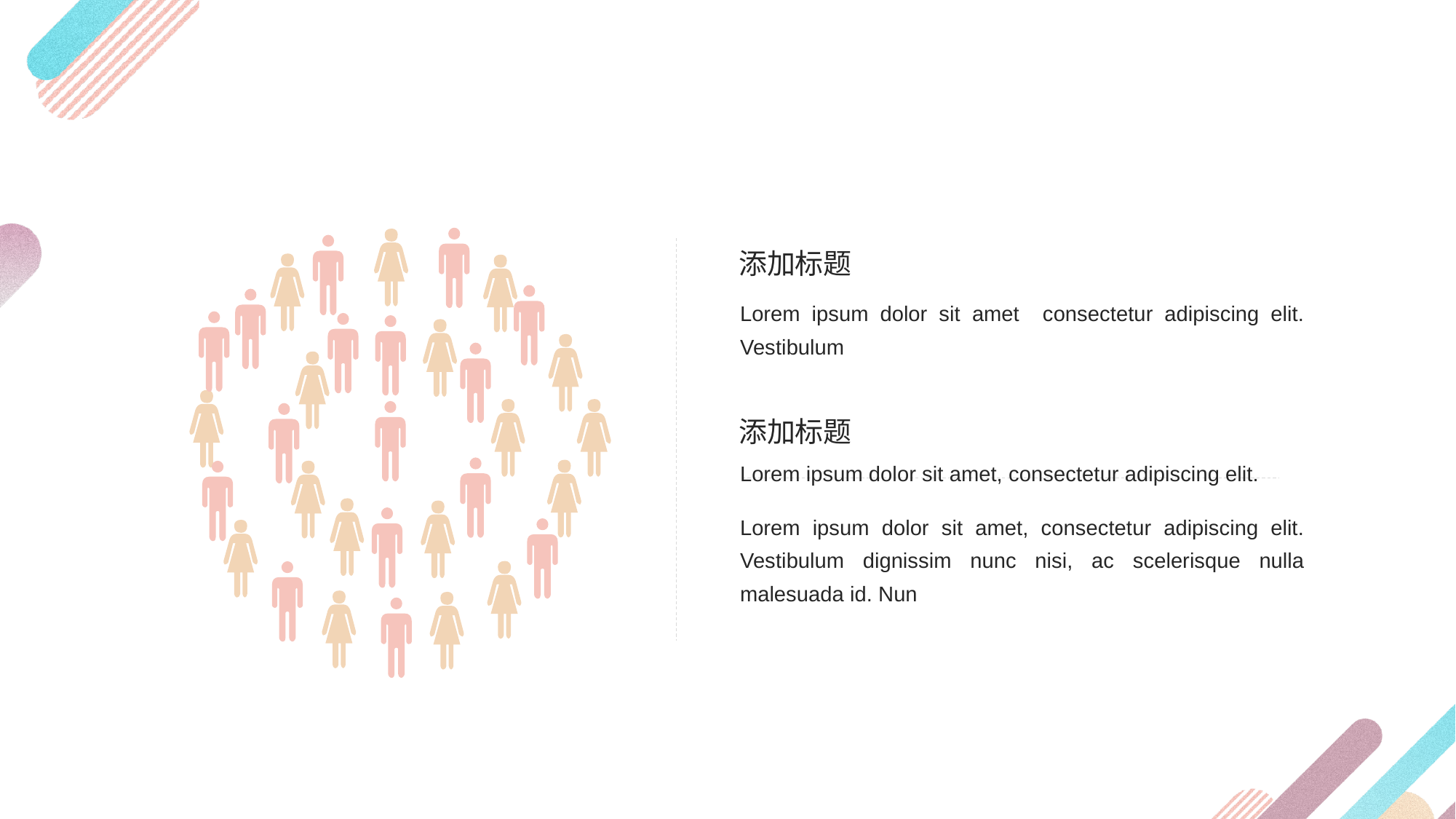

添加标题
Lorem ipsum dolor sit amet  consectetur adipiscing elit. Vestibulum
添加标题
Lorem ipsum dolor sit amet, consectetur adipiscing elit.
Lorem ipsum dolor sit amet, consectetur adipiscing elit. Vestibulum dignissim nunc nisi, ac scelerisque nulla malesuada id. Nun